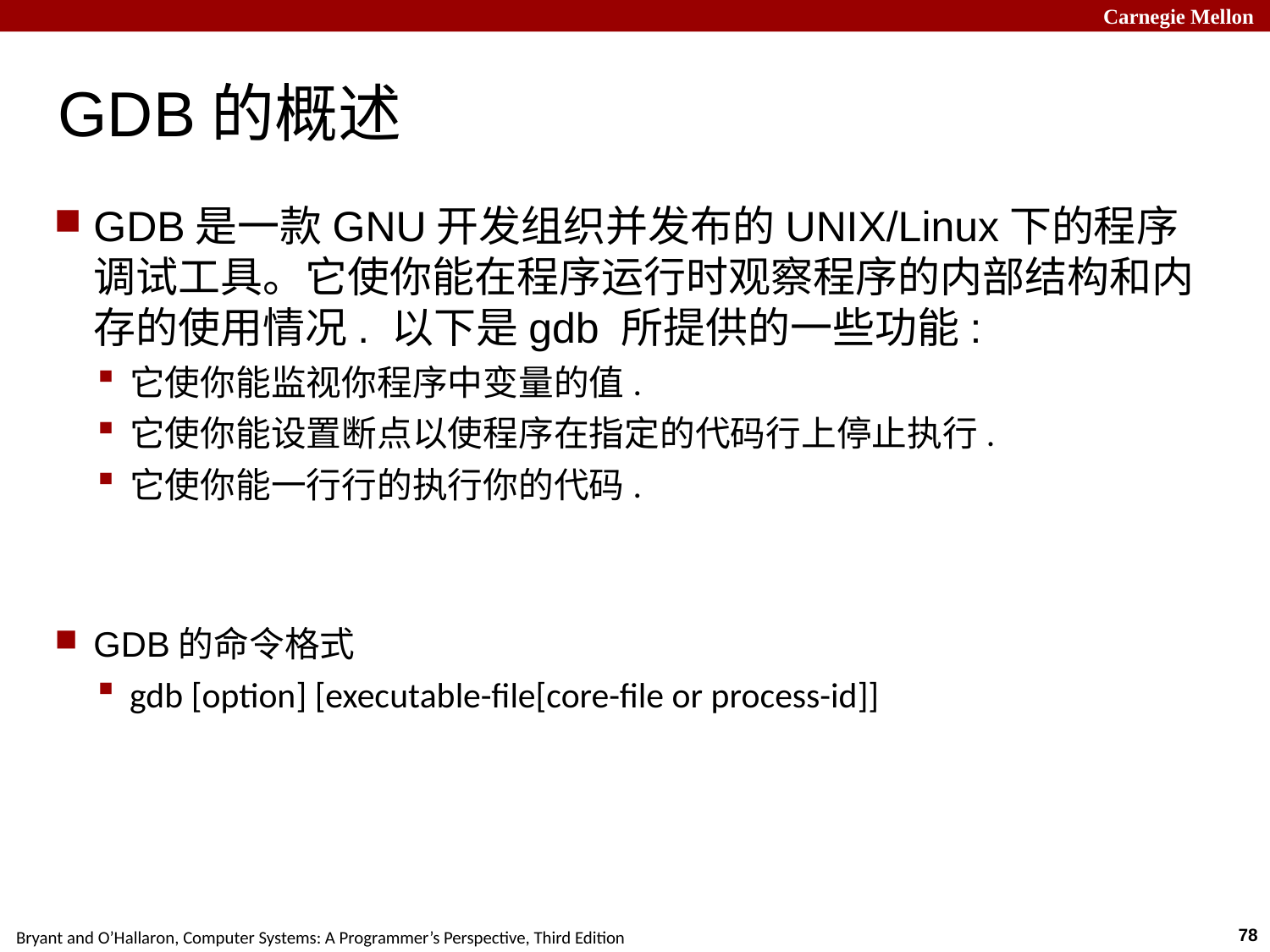

GDB的概述
GDB是一款GNU开发组织并发布的UNIX/Linux下的程序调试工具。它使你能在程序运行时观察程序的内部结构和内存的使用情况. 以下是gdb 所提供的一些功能:
它使你能监视你程序中变量的值.
它使你能设置断点以使程序在指定的代码行上停止执行.
它使你能一行行的执行你的代码.

GDB的命令格式
gdb [option] [executable-file[core-file or process-id]]